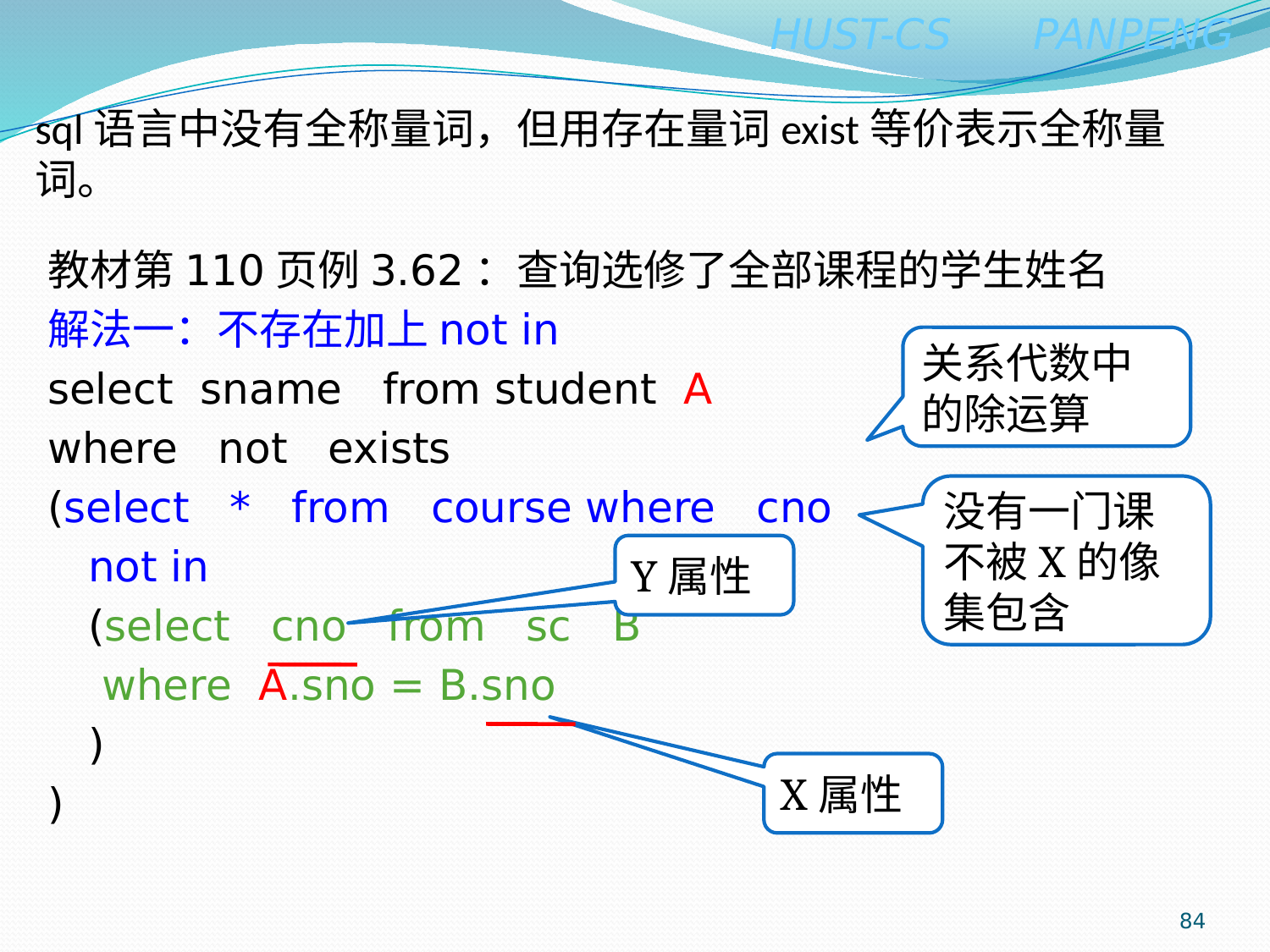

# sql语言中没有全称量词，但用存在量词exist等价表示全称量词。
教材第110页例3.62：查询选修了全部课程的学生姓名
解法一：不存在加上not in
select  sname   from student  A
where   not   exists
(select   *   from   course where   cno
   not in
   (select   cno   from   sc   B
    where  A.sno = B.sno
   )
)
关系代数中的除运算
没有一门课不被X的像集包含
Y属性
X属性
84